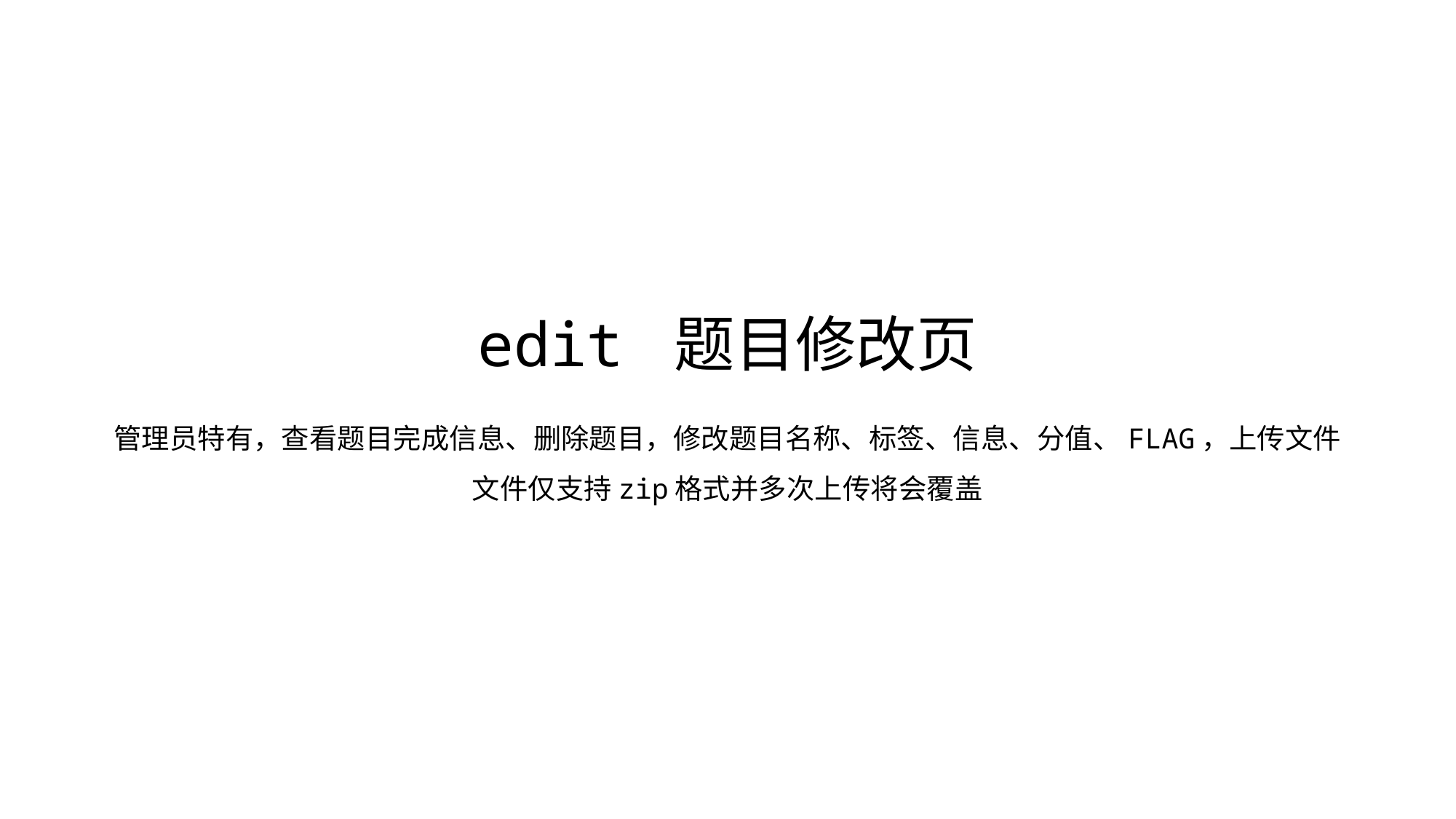

# edit 题目修改页
管理员特有，查看题目完成信息、删除题目，修改题目名称、标签、信息、分值、FLAG，上传文件
文件仅支持zip格式并多次上传将会覆盖